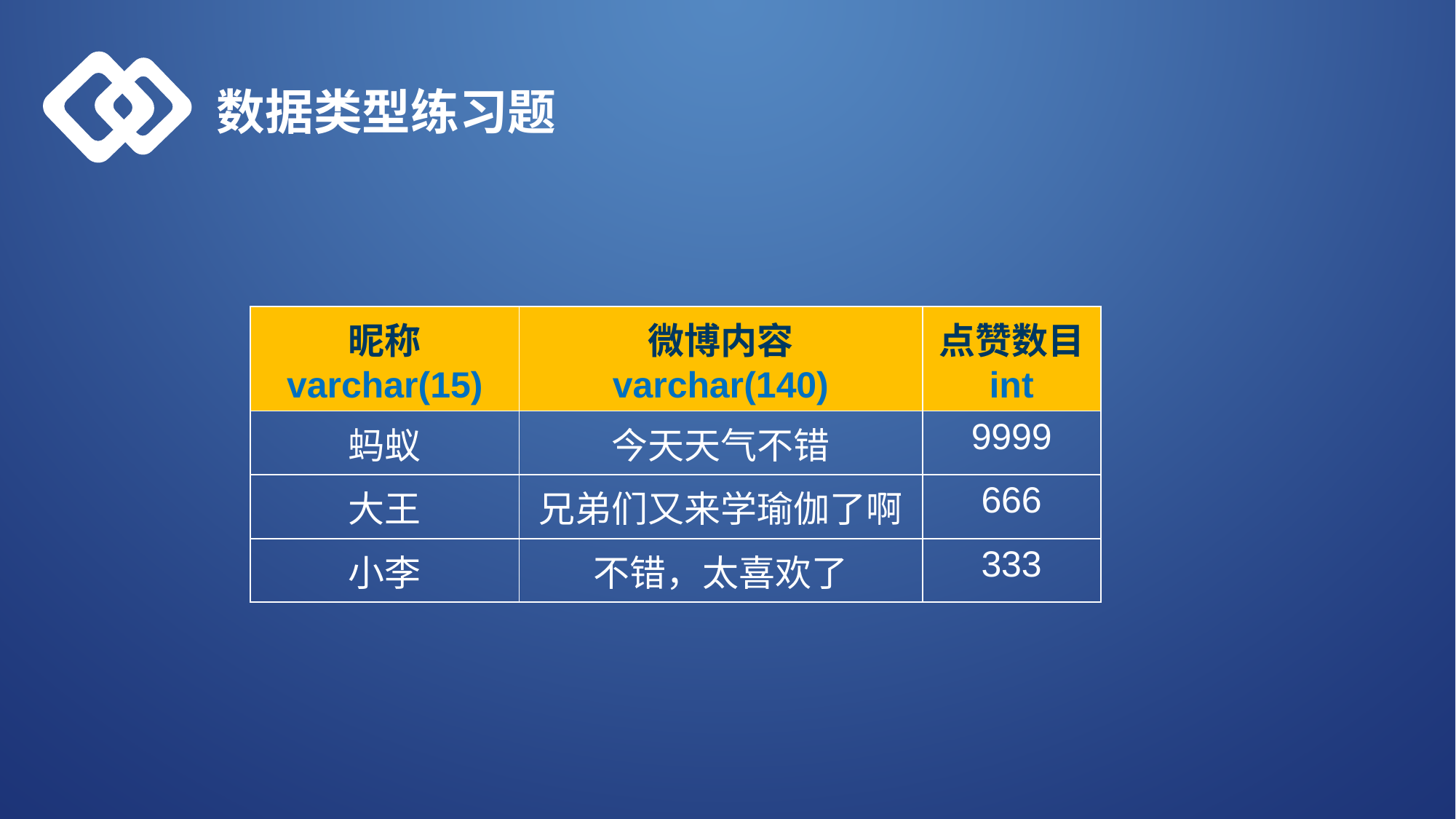

数据类型练习题

| 昵称 varchar(15) | 微博内容 varchar(140) | 点赞数目 int |
| --- | --- | --- |
| 蚂蚁 | 今天天气不错 | 9999 |
| 大王 | 兄弟们又来学瑜伽了啊 | 666 |
| 小李 | 不错，太喜欢了 | 333 |